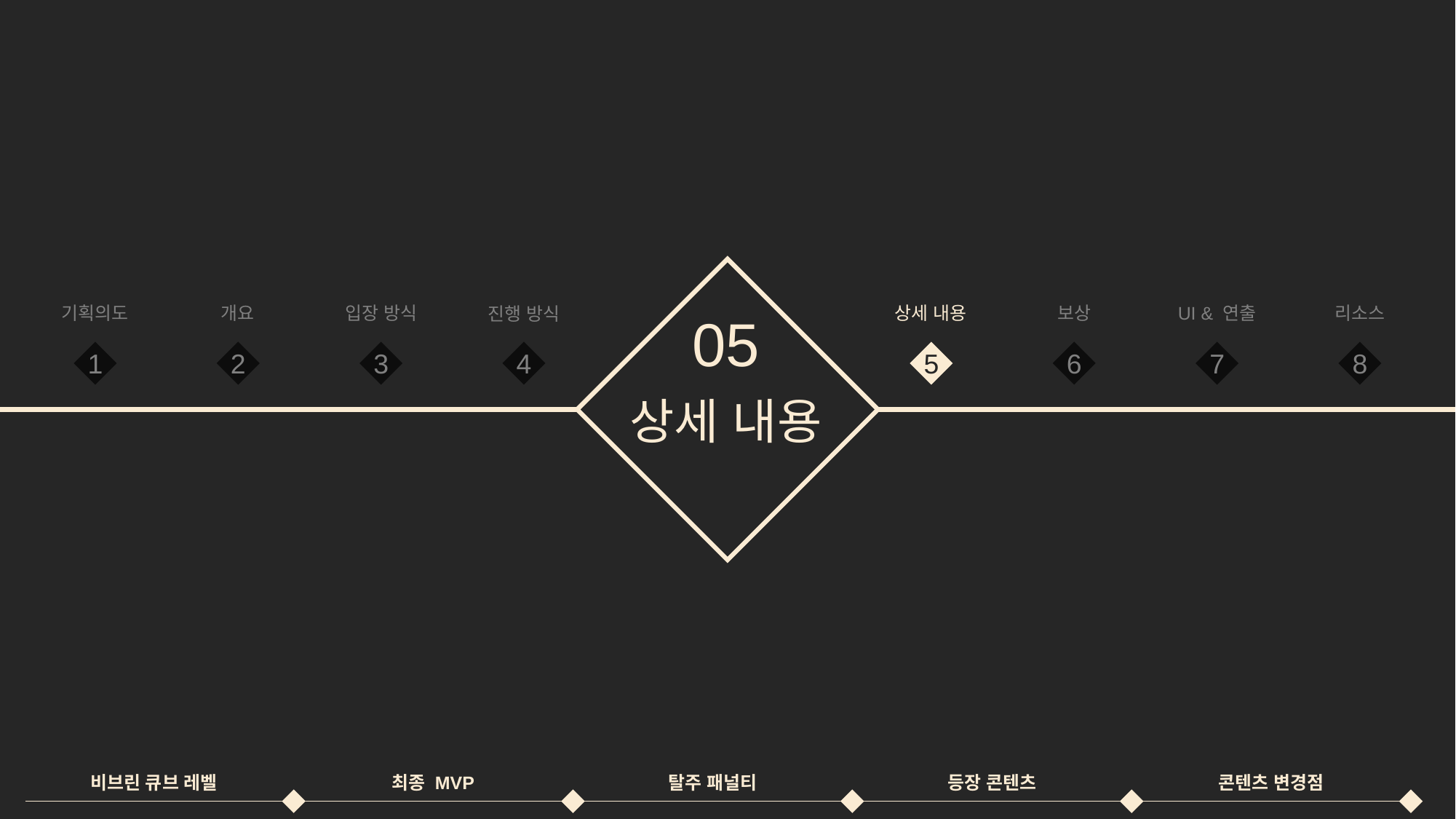

기획의도
입장 방식
상세 내용
UI & 연출
리소스
개요
보상
진행 방식
05
1
2
3
4
5
6
7
8
상세 내용
비브린 큐브 레벨
최종 MVP
탈주 패널티
등장 콘텐츠
콘텐츠 변경점